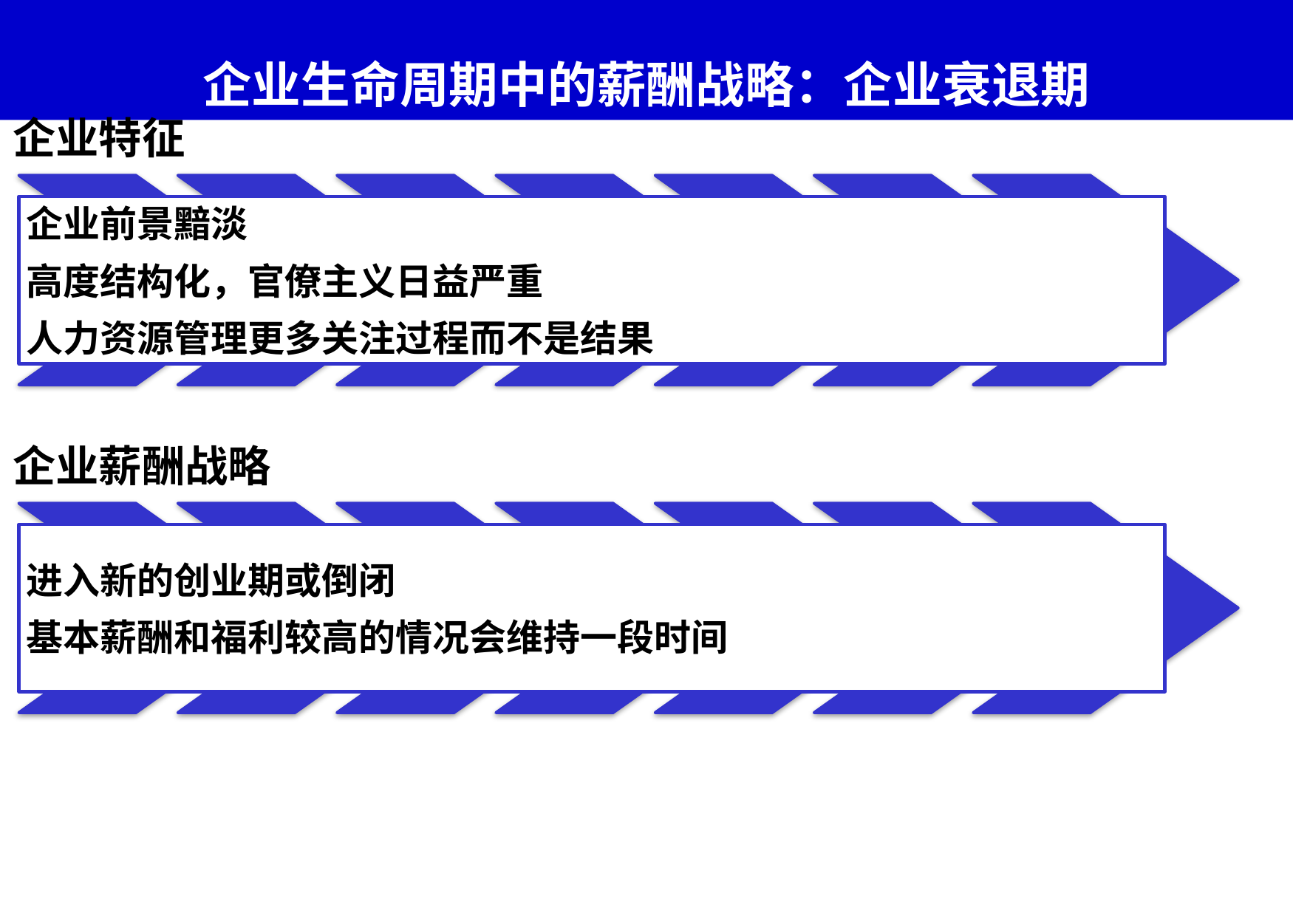

# 企业生命周期中的薪酬战略：企业衰退期
企业特征
企业前景黯淡
高度结构化，官僚主义日益严重
人力资源管理更多关注过程而不是结果
企业薪酬战略
进入新的创业期或倒闭
基本薪酬和福利较高的情况会维持一段时间